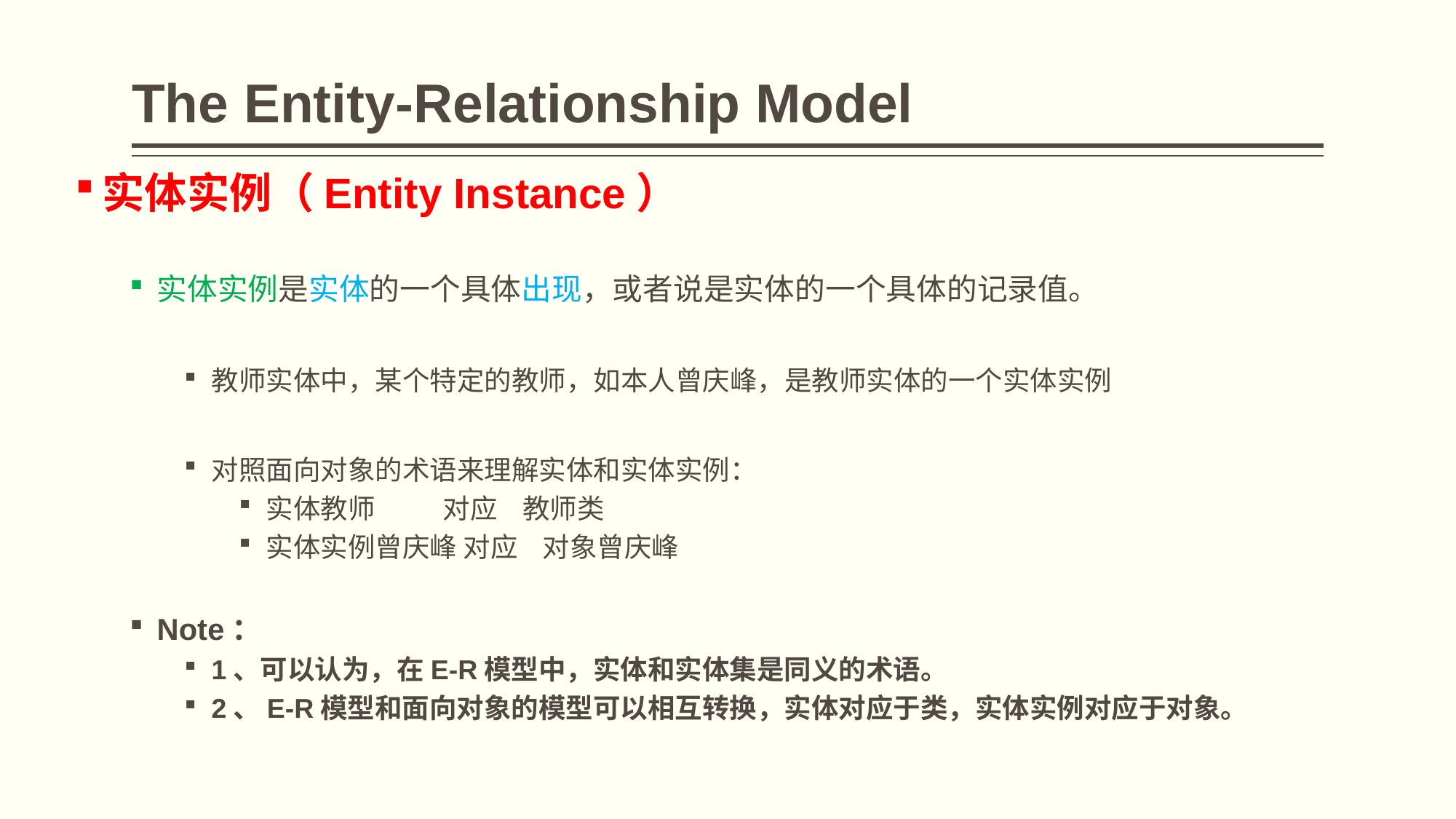

# The Entity-Relationship Model
实体实例（Entity Instance）

实体实例是实体的一个具体出现，或者说是实体的一个具体的记录值。

教师实体中，某个特定的教师，如本人曾庆峰，是教师实体的一个实体实例

对照面向对象的术语来理解实体和实体实例：
实体教师           对应    教师类
实体实例曾庆峰 对应    对象曾庆峰

Note：
1、可以认为，在E-R模型中，实体和实体集是同义的术语。
2、E-R模型和面向对象的模型可以相互转换，实体对应于类，实体实例对应于对象。